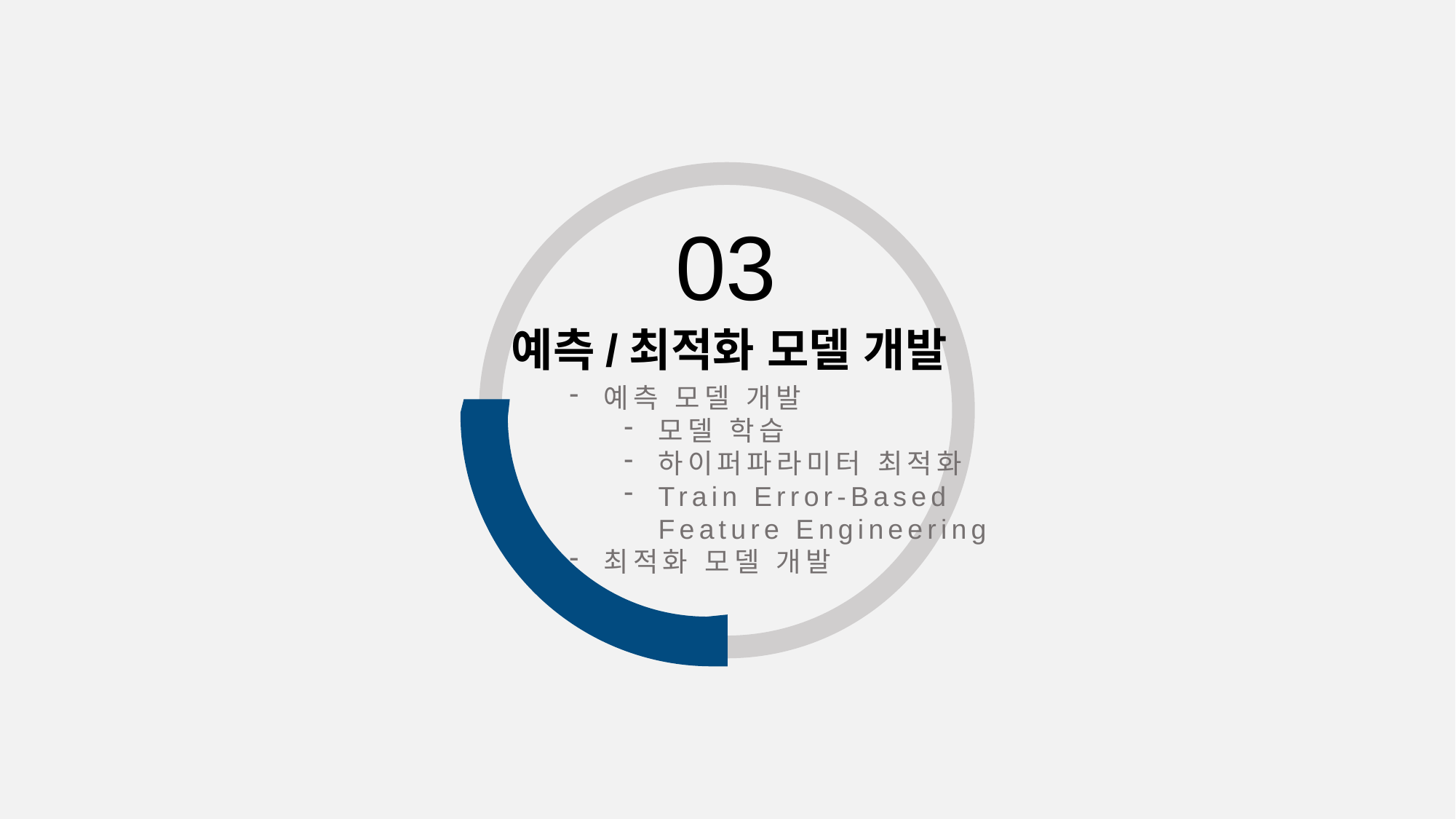

03
예측/최적화 모델 개발

예측 모델 개발
모델 학습
하이퍼파라미터 최적화
Train Error-Based         Feature Engineering
최적화 모델 개발